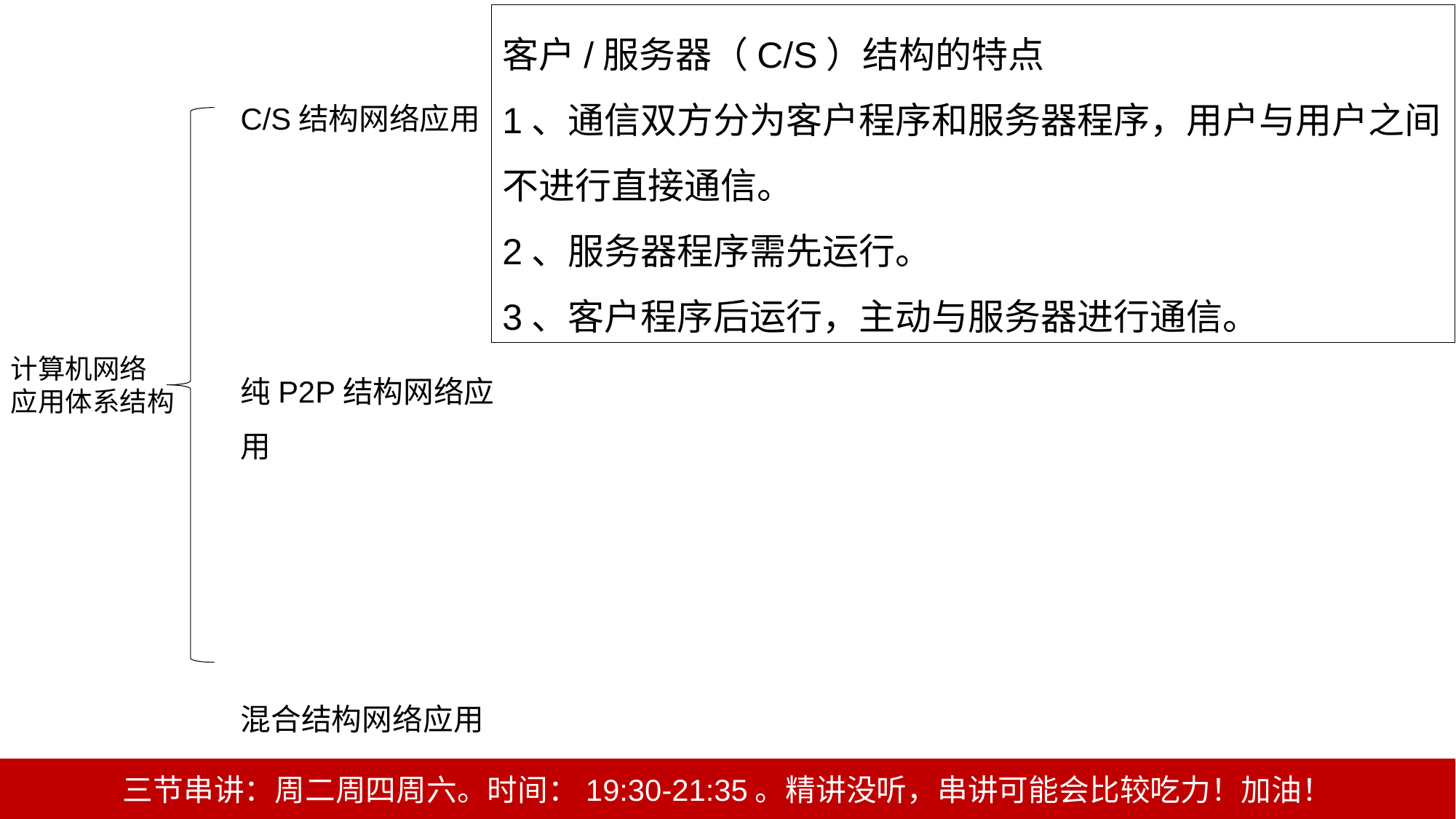

客户/服务器（C/S）结构的特点
1、通信双方分为客户程序和服务器程序，用户与用户之间不进行直接通信。
2、服务器程序需先运行。
3、客户程序后运行，主动与服务器进行通信。
C/S结构网络应用

纯P2P结构网络应用

混合结构网络应用

计算机网络
应用体系结构